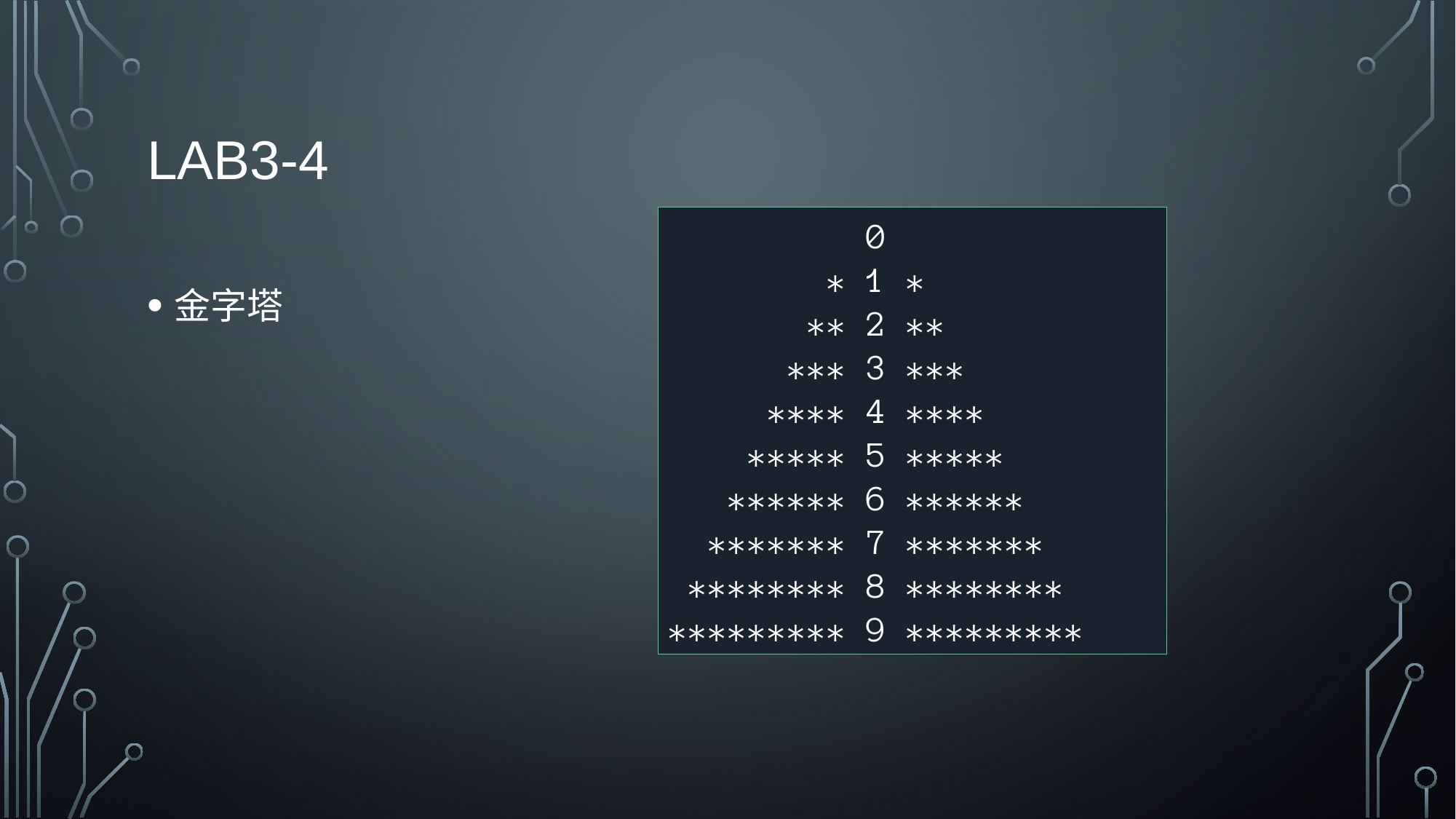

# LAB3-4
          0
        * 1 *
       ** 2 **
      *** 3 ***
     **** 4 ****
    ***** 5 *****
   ****** 6 ******
  ******* 7 *******
 ******** 8 ********
********* 9 *********
金字塔